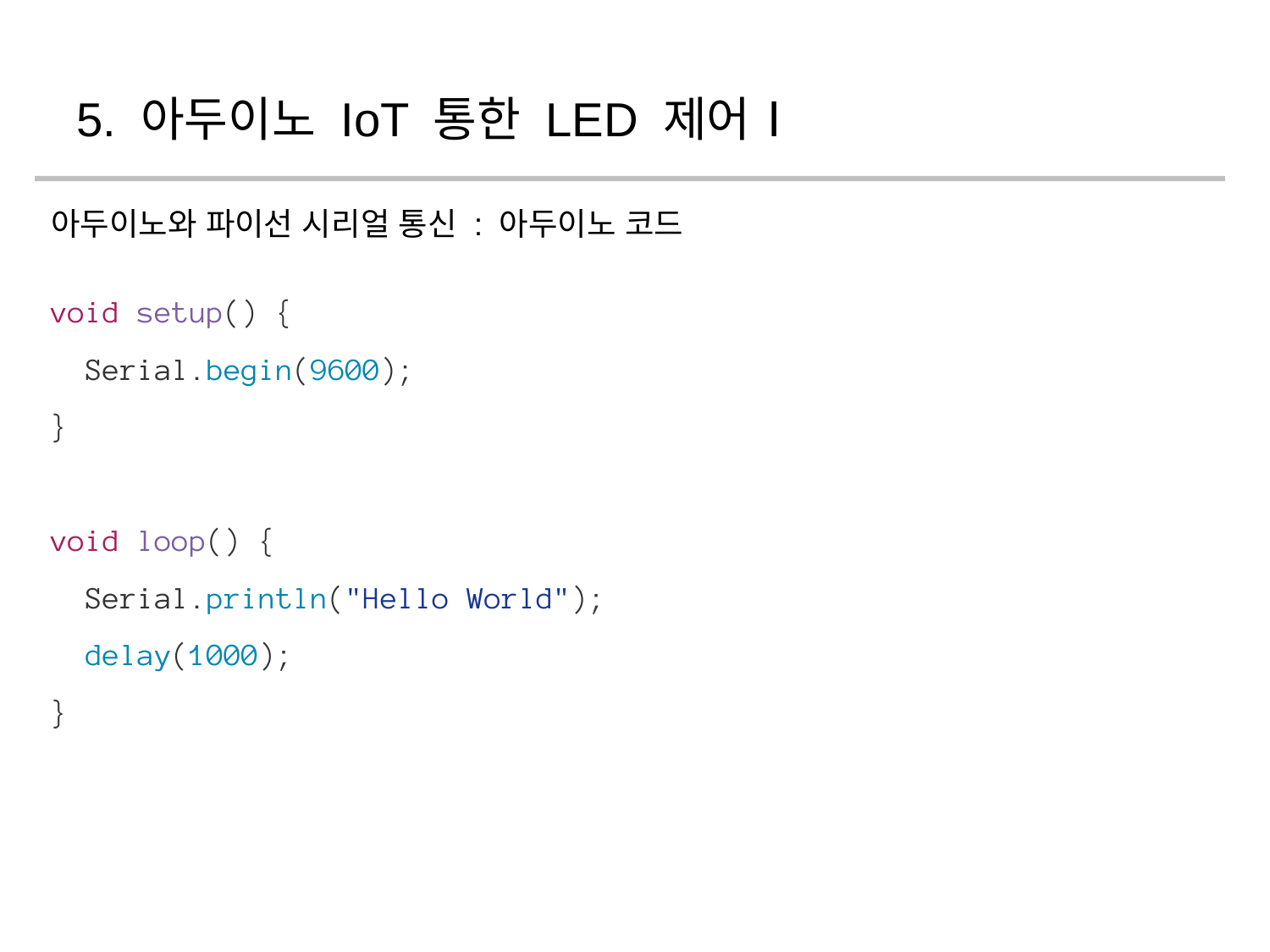

# 5. 아두이노 IoT 통한 LED 제어Ⅰ

아두이노와 파이선 시리얼 통신 : 아두이노 코드
void setup() {
  Serial.begin(9600);
}

void loop() {
  Serial.println("Hello World");
  delay(1000);
}